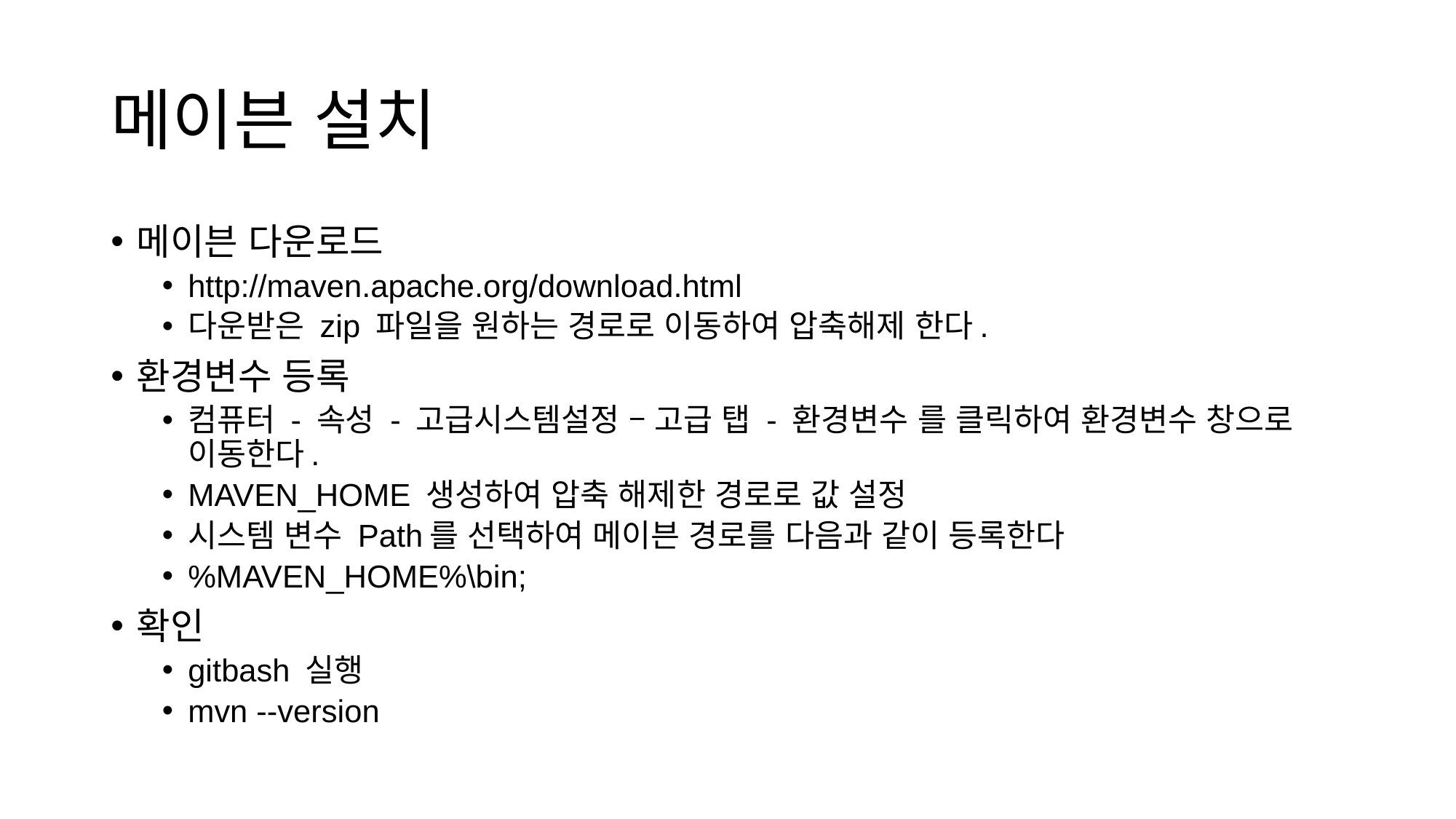

# 메이븐 설치
메이븐 다운로드
http://maven.apache.org/download.html
다운받은 zip 파일을 원하는 경로로 이동하여 압축해제 한다.
환경변수 등록
컴퓨터 - 속성 - 고급시스템설정 – 고급 탭 - 환경변수 를 클릭하여 환경변수 창으로 이동한다.
MAVEN_HOME 생성하여 압축 해제한 경로로 값 설정
시스템 변수 Path를 선택하여 메이븐 경로를 다음과 같이 등록한다
%MAVEN_HOME%\bin;
확인
gitbash 실행
mvn --version